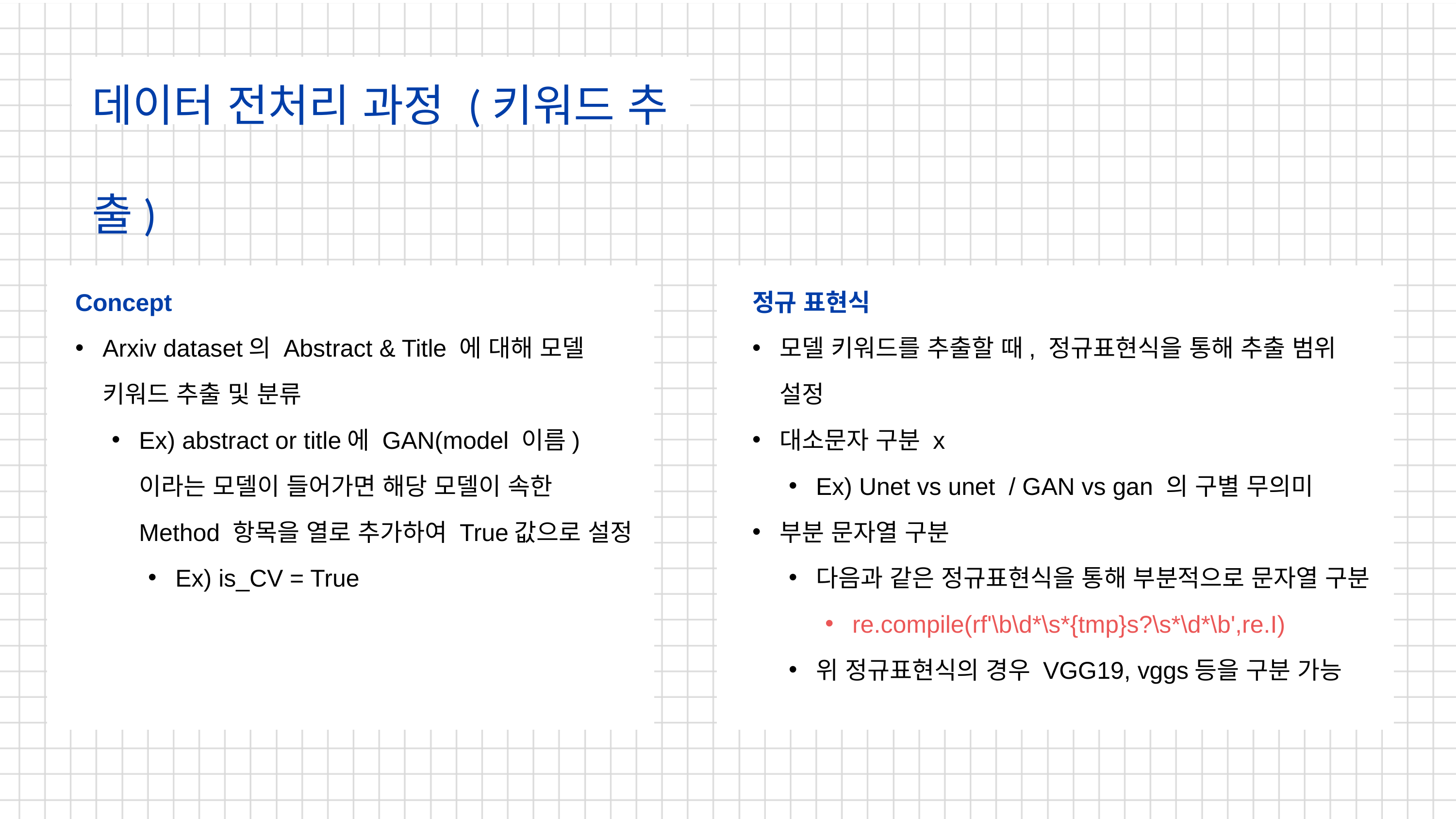

데이터 전처리 과정 (키워드 추출)

Concept
Arxiv dataset의 Abstract & Title 에 대해 모델 키워드 추출 및 분류
Ex) abstract or title에 GAN(model 이름)이라는 모델이 들어가면 해당 모델이 속한 Method 항목을 열로 추가하여 True값으로 설정
Ex) is_CV = True
정규 표현식
모델 키워드를 추출할 때, 정규표현식을 통해 추출 범위 설정
대소문자 구분 x
Ex) Unet vs unet  / GAN vs gan 의 구별 무의미
부분 문자열 구분
다음과 같은 정규표현식을 통해 부분적으로 문자열 구분
re.compile(rf'\b\d*\s*{tmp}s?\s*\d*\b',re.I)
위 정규표현식의 경우 VGG19, vggs등을 구분 가능